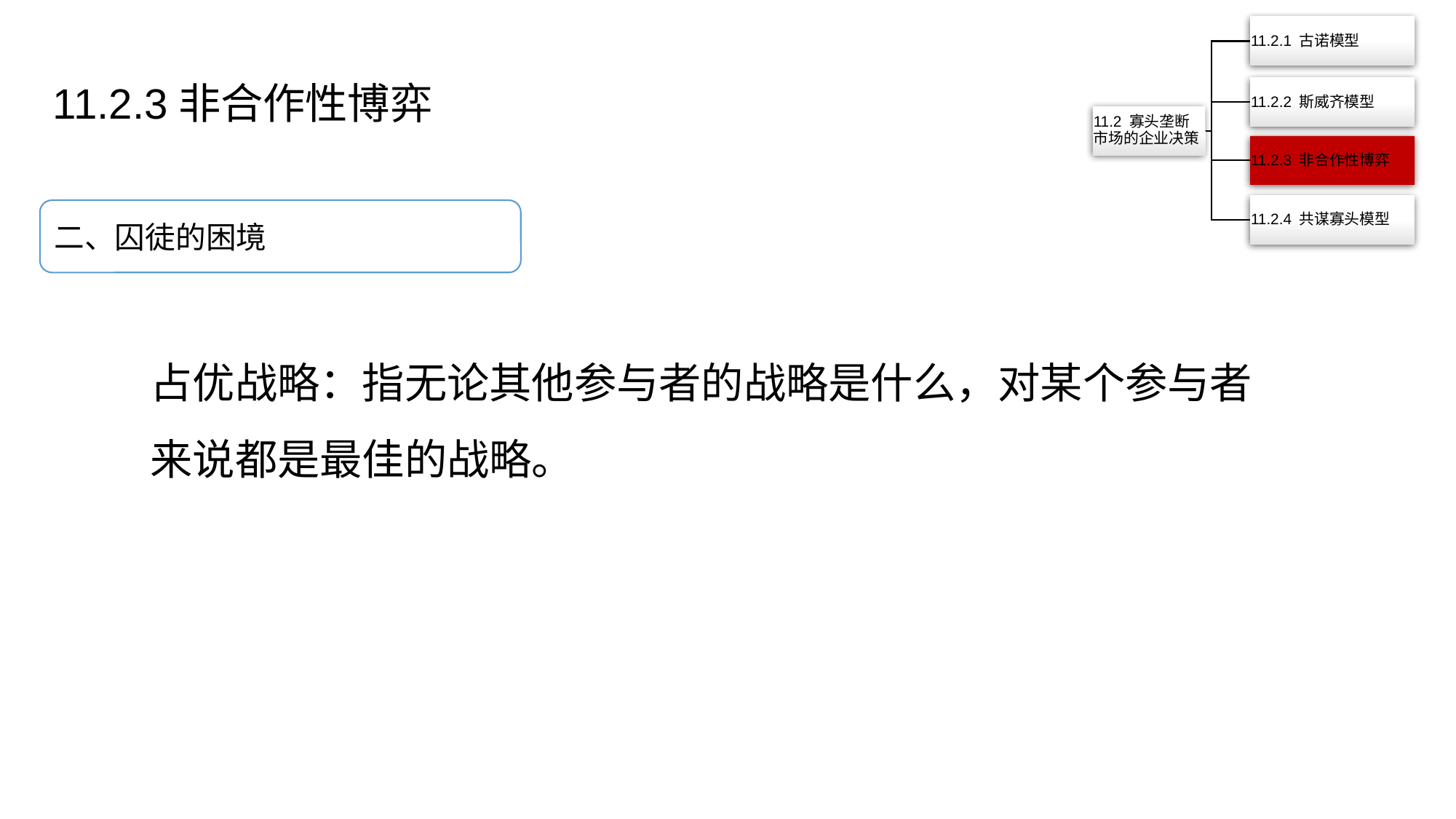

11.2 寡头垄断市场的企业决策
11.2.1 古诺模型
11.2.2 斯威齐模型
11.2.3 非合作性博弈
11.2.4 共谋寡头模型
11.2.3非合作性博弈
二、囚徒的困境
占优战略：指无论其他参与者的战略是什么，对某个参与者来说都是最佳的战略。